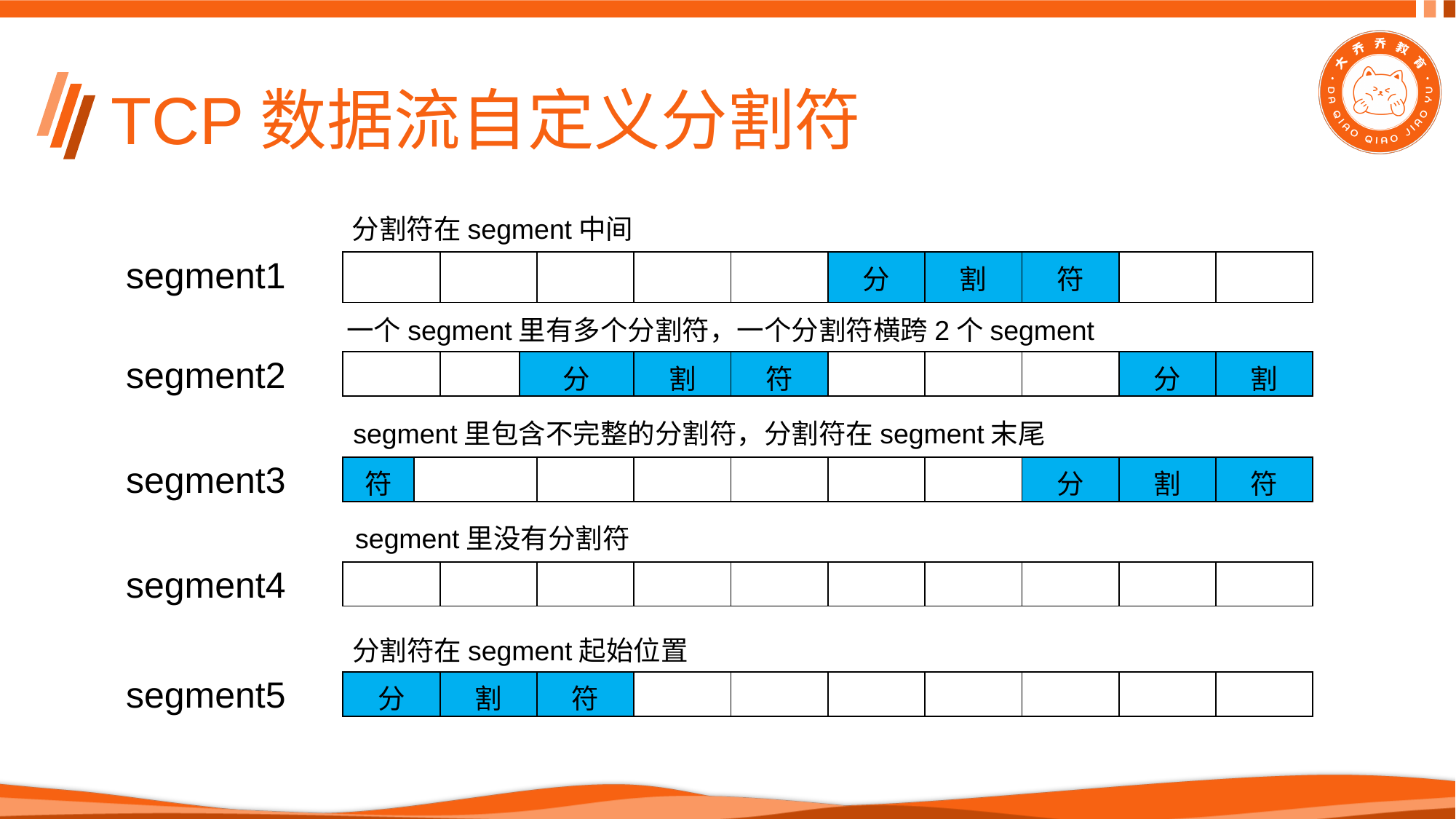

# TCP数据流自定义分割符
分割符在segment中间
segment1
|  |  |  |  |  | 分 | 割 | 符 |  |  |
| --- | --- | --- | --- | --- | --- | --- | --- | --- | --- |
一个segment里有多个分割符，一个分割符横跨2个segment
segment2
|  |  | 分 | 割 | 符 |  |  |  | 分 | 割 |
| --- | --- | --- | --- | --- | --- | --- | --- | --- | --- |
segment里包含不完整的分割符，分割符在segment末尾
segment3
| 符 |  |  |  |  |  |  | 分 | 割 | 符 |
| --- | --- | --- | --- | --- | --- | --- | --- | --- | --- |
segment里没有分割符
segment4
|  |  |  |  |  |  |  |  |  |  |
| --- | --- | --- | --- | --- | --- | --- | --- | --- | --- |
分割符在segment起始位置
segment5
| 分 | 割 | 符 |  |  |  |  |  |  |  |
| --- | --- | --- | --- | --- | --- | --- | --- | --- | --- |